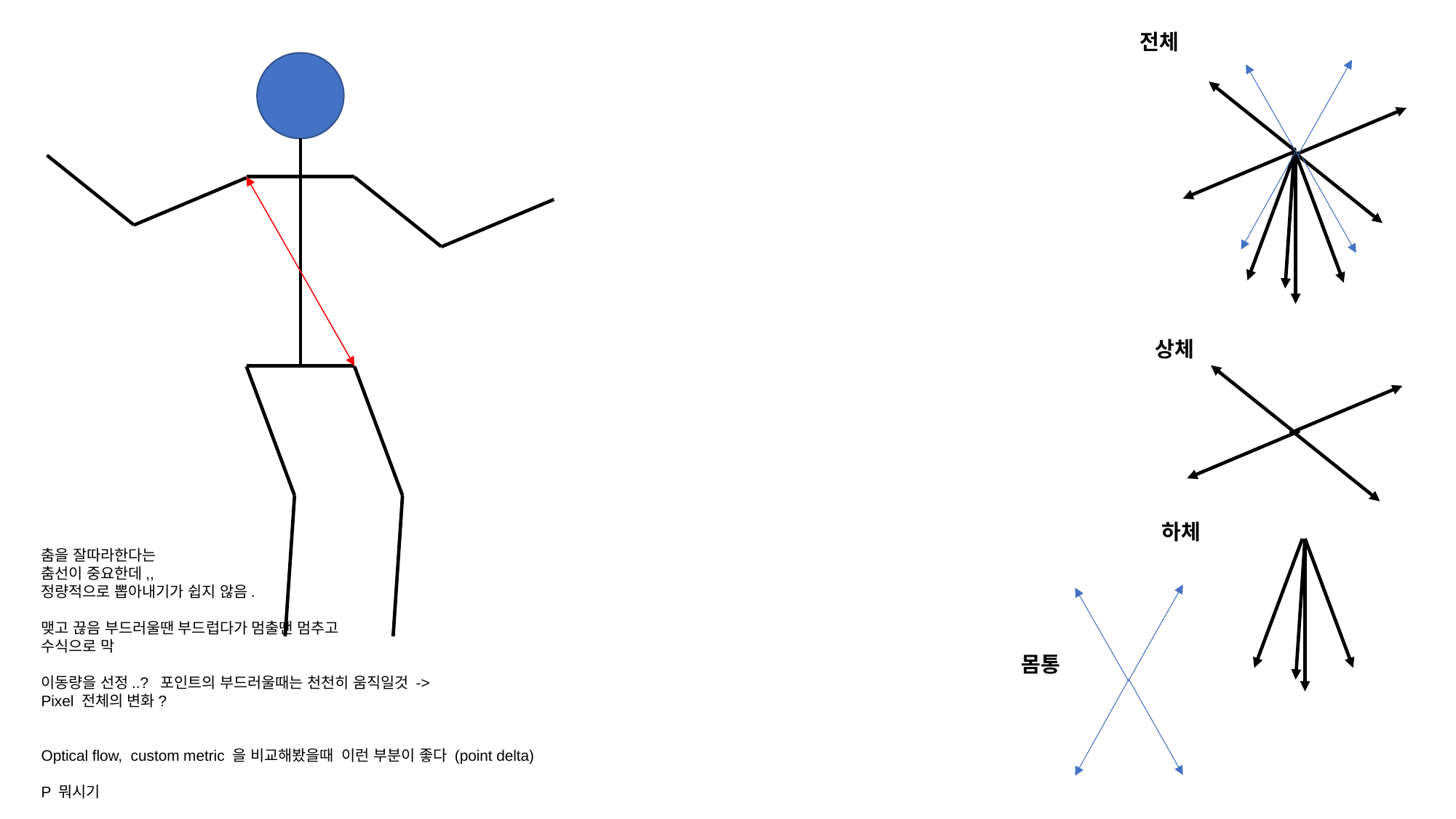

전체

상체
하체
춤을 잘따라한다는
춤선이 중요한데,,
정량적으로 뽑아내기가 쉽지 않음.

맺고 끊음 부드러울땐 부드럽다가 멈출땐 멈추고
수식으로 막

이동량을 선정..?  포인트의 부드러울때는 천천히 움직일것 ->
Pixel 전체의 변화?

Optical flow,  custom metric 을 비교해봤을때  이런 부분이 좋다 (point delta)

P 뭐시기

몸통